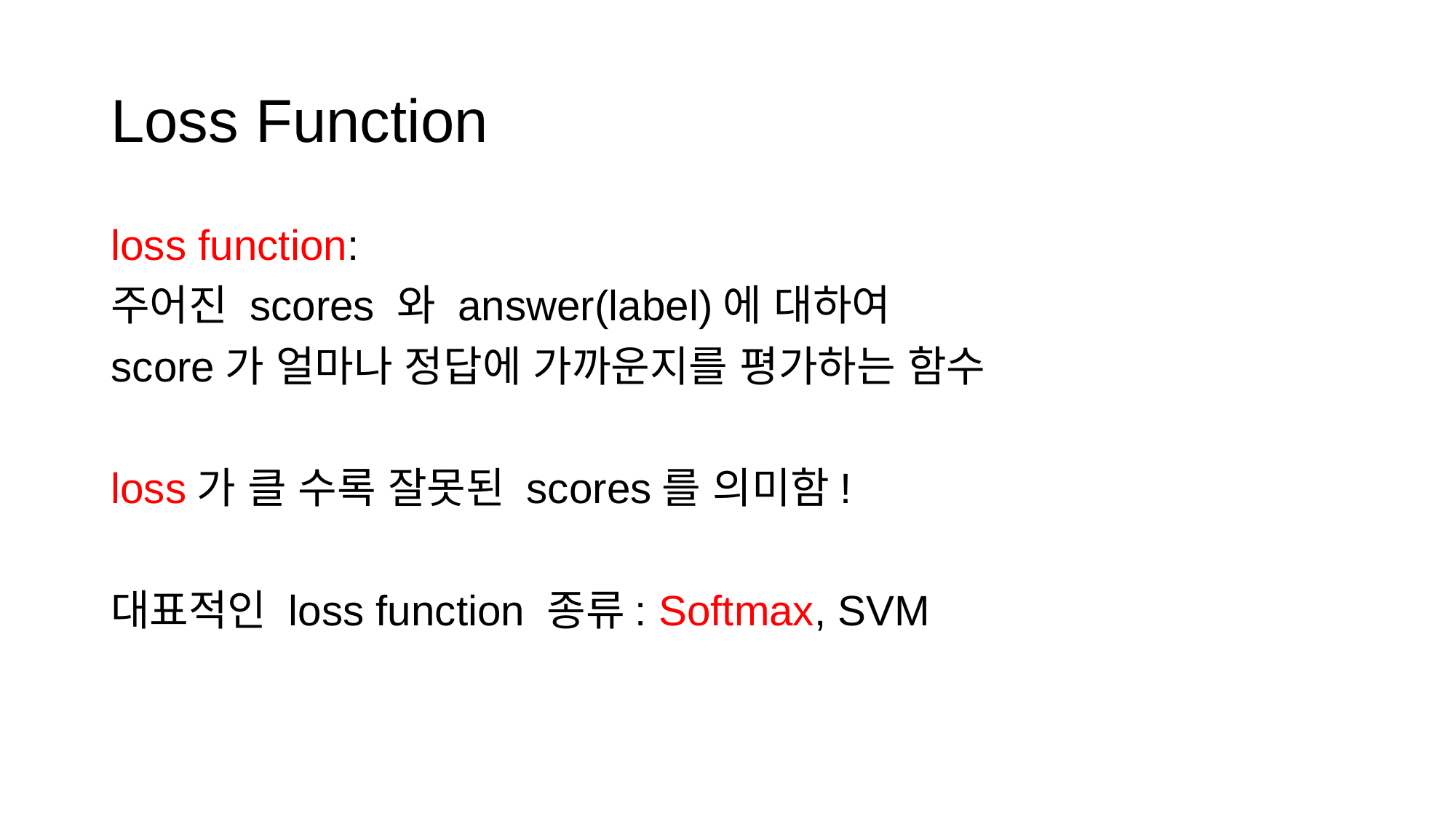

# Loss Function
loss function:
주어진 scores 와 answer(label)에 대하여
score가 얼마나 정답에 가까운지를 평가하는 함수

loss가 클 수록 잘못된 scores를 의미함!

대표적인 loss function 종류: Softmax, SVM